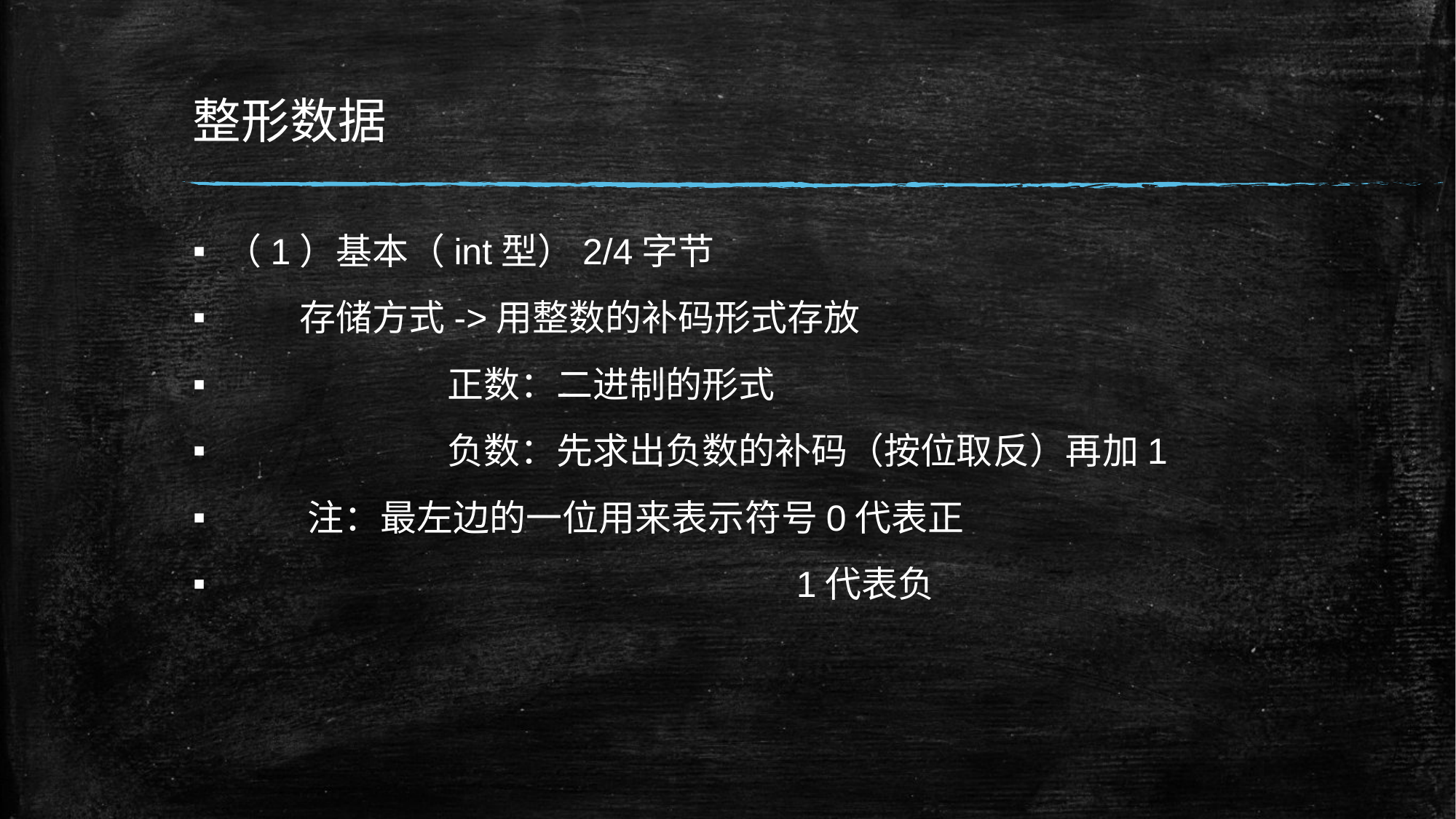

# 整形数据
（1）基本（int型）2/4字节
        存储方式->用整数的补码形式存放
                          正数：二进制的形式
                          负数：先求出负数的补码（按位取反）再加1
         注：最左边的一位用来表示符号0代表正
                                                        1代表负